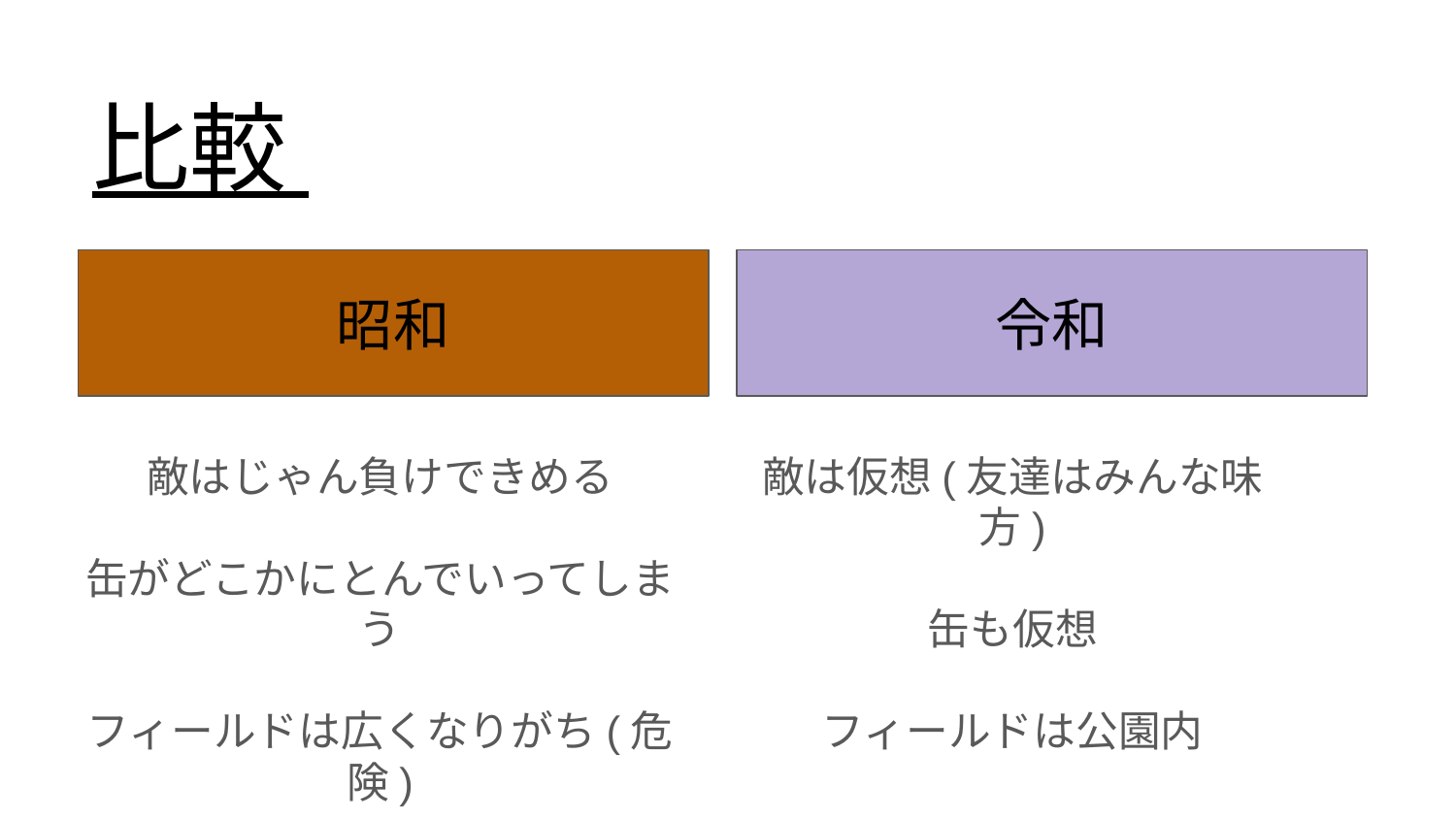

比較
昭和
令和
敵はじゃん負けできめる

缶がどこかにとんでいってしまう

フィールドは広くなりがち(危険)

敵は仮想(友達はみんな味方)

缶も仮想

フィールドは公園内